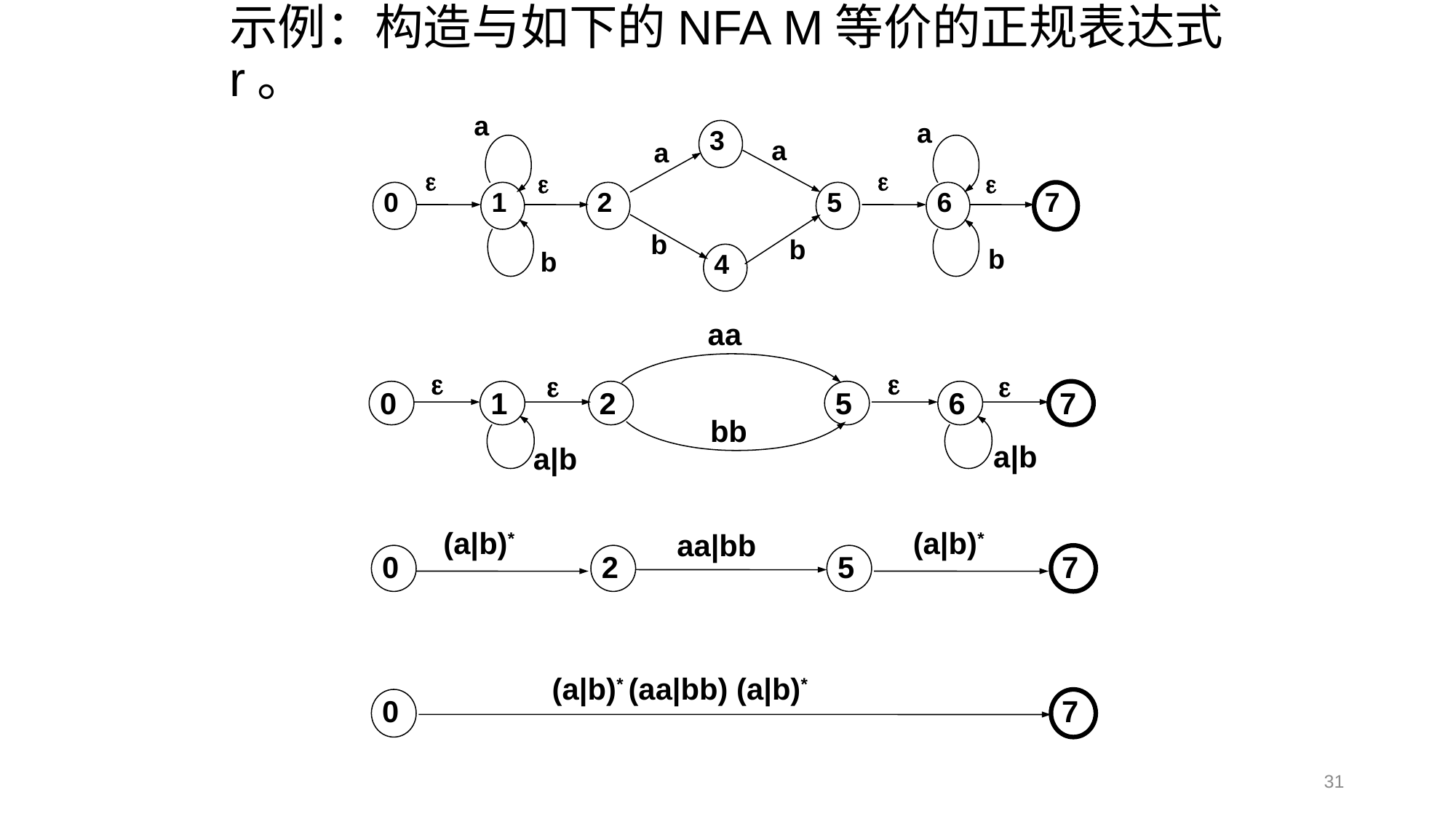

# 示例：构造与如下的NFA M等价的正规表达式r。
 a
 a
3

0

1

2

5

6

7

4

a
  a

ε
ε
ε
ε

 b
  b
 b
 b
aa

 ε
ε
 ε
ε
0

1

2

5

6

7

bb

a|b
a|b
(a|b)*
(a|b)*
aa|bb
0

2

5

7

(a|b)* (aa|bb) (a|b)*
0

7

31